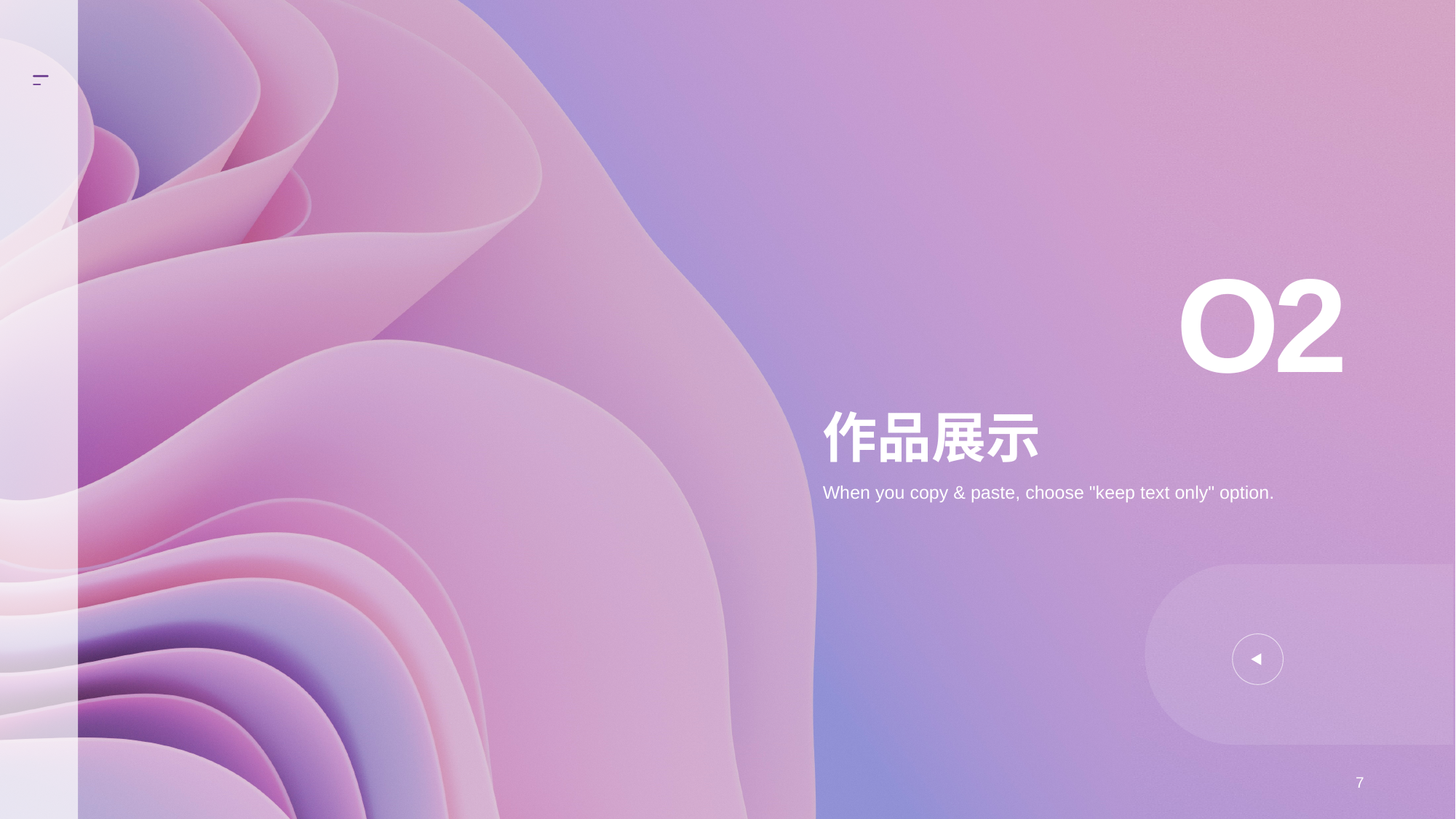

O2
# 作品展示
When you copy & paste, choose "keep text only" option.
7